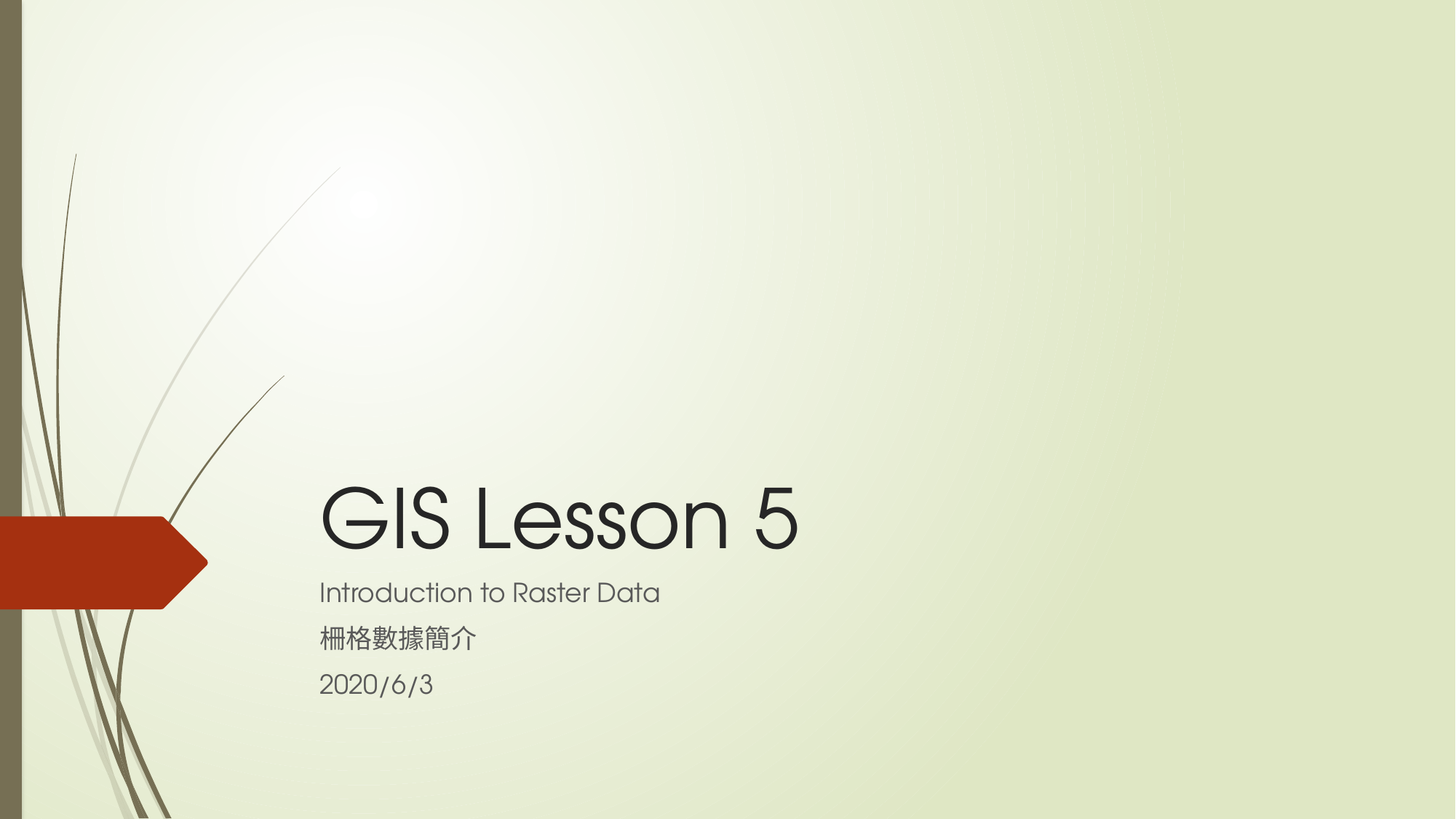

# GIS Lesson 5
Introduction to Raster Data
柵格數據簡介
2020/6/3